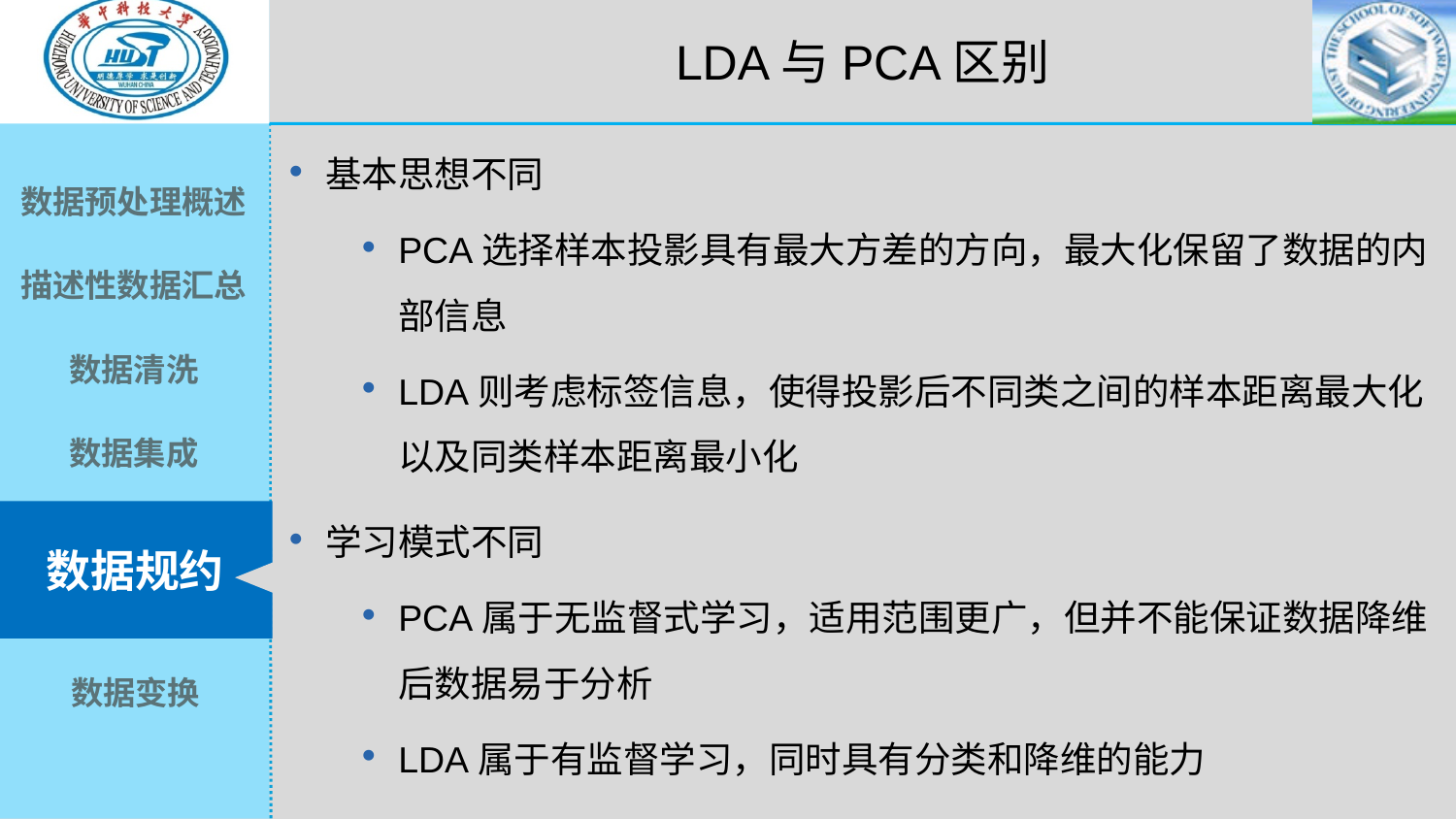

LDA与PCA区别
基本思想不同
PCA选择样本投影具有最大方差的方向，最大化保留了数据的内部信息
LDA则考虑标签信息，使得投影后不同类之间的样本距离最大化以及同类样本距离最小化
学习模式不同
PCA属于无监督式学习，适用范围更广，但并不能保证数据降维后数据易于分析
LDA属于有监督学习，同时具有分类和降维的能力